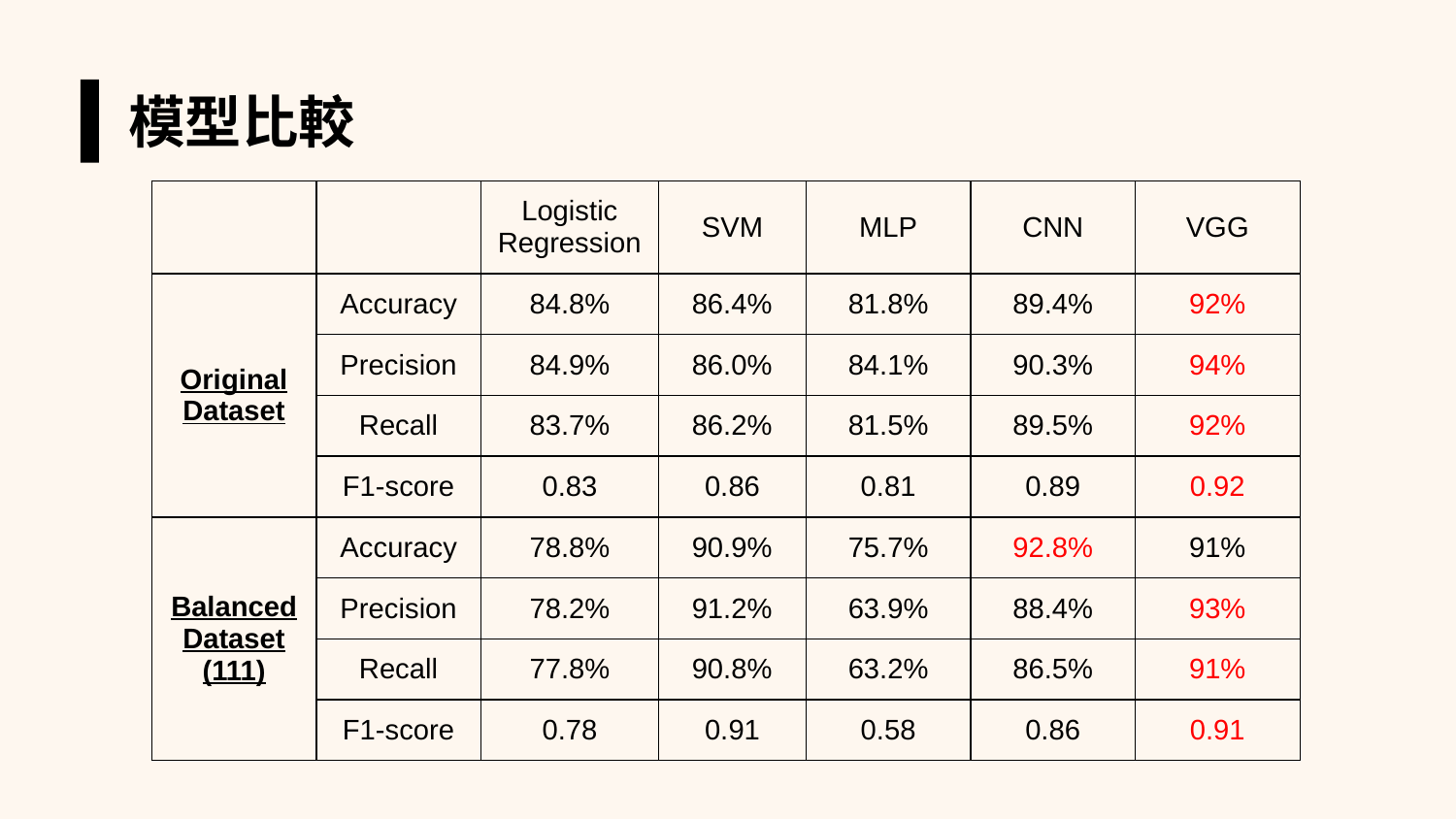

模型比較
|  |  | Logistic Regression | SVM | MLP | CNN | VGG |
| --- | --- | --- | --- | --- | --- | --- |
| Original Dataset | Accuracy | 84.8% | 86.4% | 81.8% | 89.4% | 92% |
|  | Precision | 84.9% | 86.0% | 84.1% | 90.3% | 94% |
|  | Recall | 83.7% | 86.2% | 81.5% | 89.5% | 92% |
|  | F1-score | 0.83 | 0.86 | 0.81 | 0.89 | 0.92 |
| Balanced Dataset (111) | Accuracy | 78.8% | 90.9% | 75.7% | 92.8% | 91% |
|  | Precision | 78.2% | 91.2% | 63.9% | 88.4% | 93% |
|  | Recall | 77.8% | 90.8% | 63.2% | 86.5% | 91% |
|  | F1-score | 0.78 | 0.91 | 0.58 | 0.86 | 0.91 |